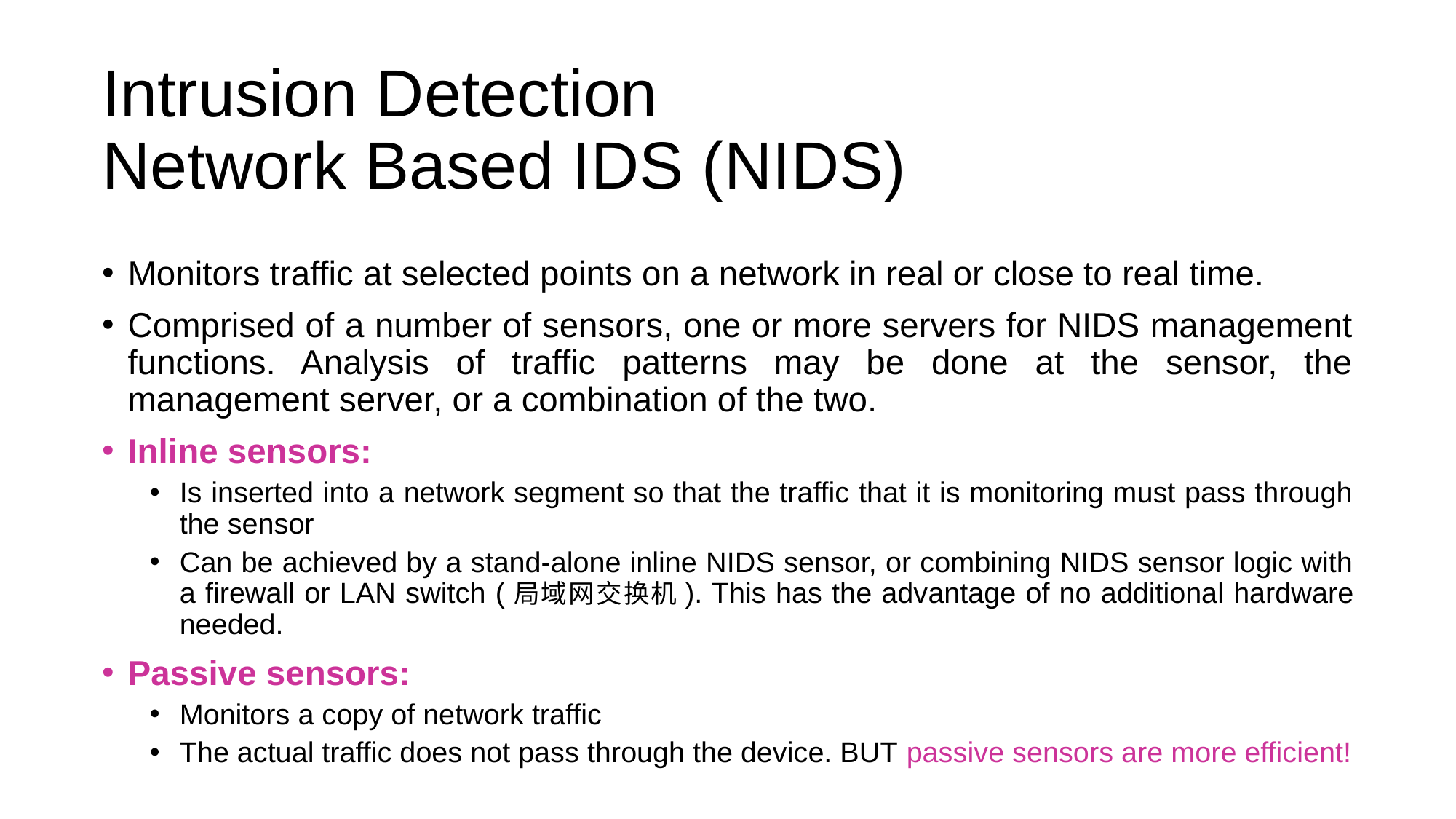

# Intrusion Detection Network Based IDS (NIDS)
Monitors traffic at selected points on a network in real or close to real time.
Comprised of a number of sensors, one or more servers for NIDS management functions. Analysis of traffic patterns may be done at the sensor, the management server, or a combination of the two.
Inline sensors:
Is inserted into a network segment so that the traffic that it is monitoring must pass through the sensor
Can be achieved by a stand-alone inline NIDS sensor, or combining NIDS sensor logic with a firewall or LAN switch (局域网交换机). This has the advantage of no additional hardware needed.
Passive sensors:
Monitors a copy of network traffic
The actual traffic does not pass through the device. BUT passive sensors are more efficient!